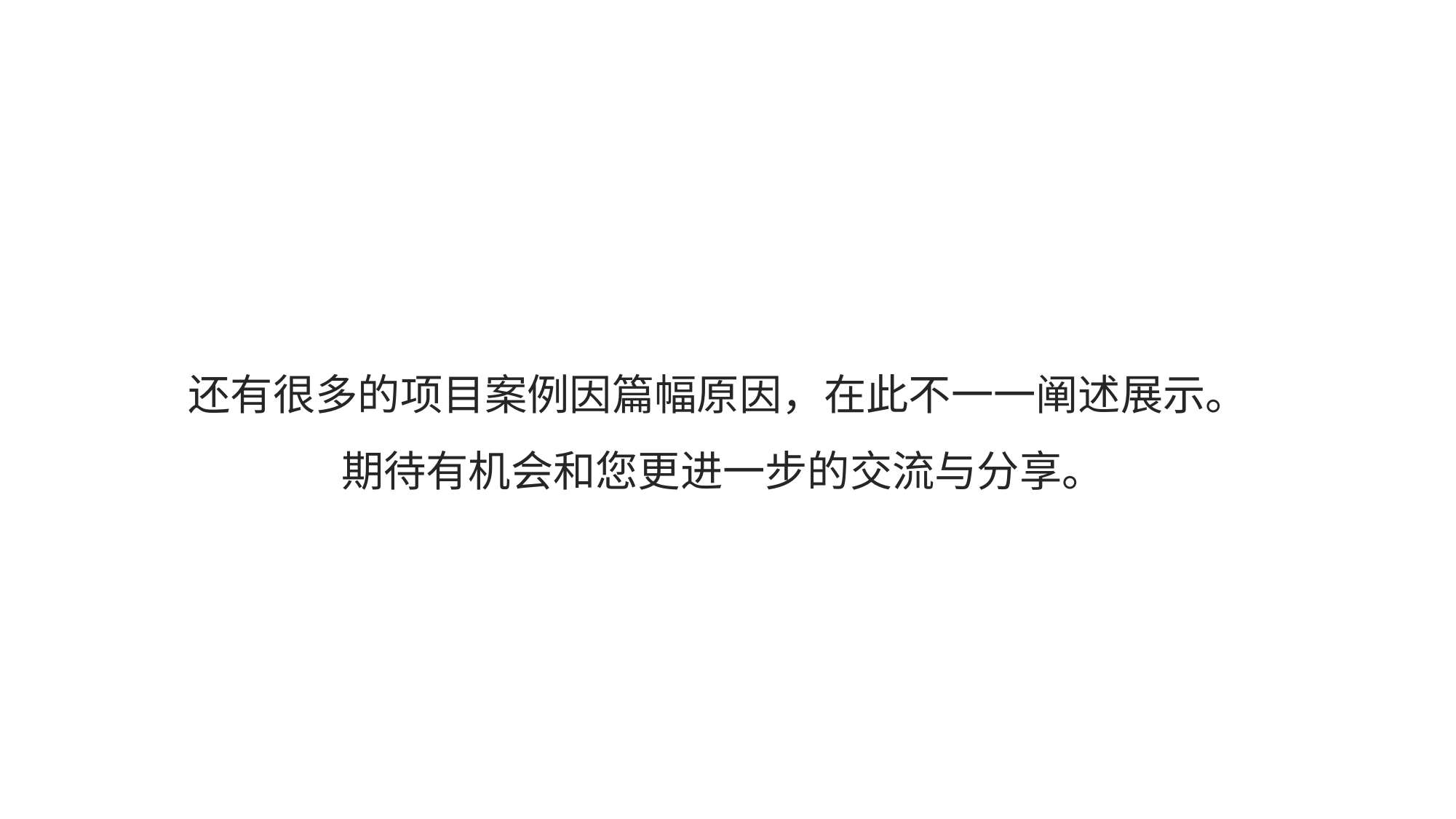

还有很多的项目案例因篇幅原因，在此不一一阐述展示。
期待有机会和您更进一步的交流与分享。